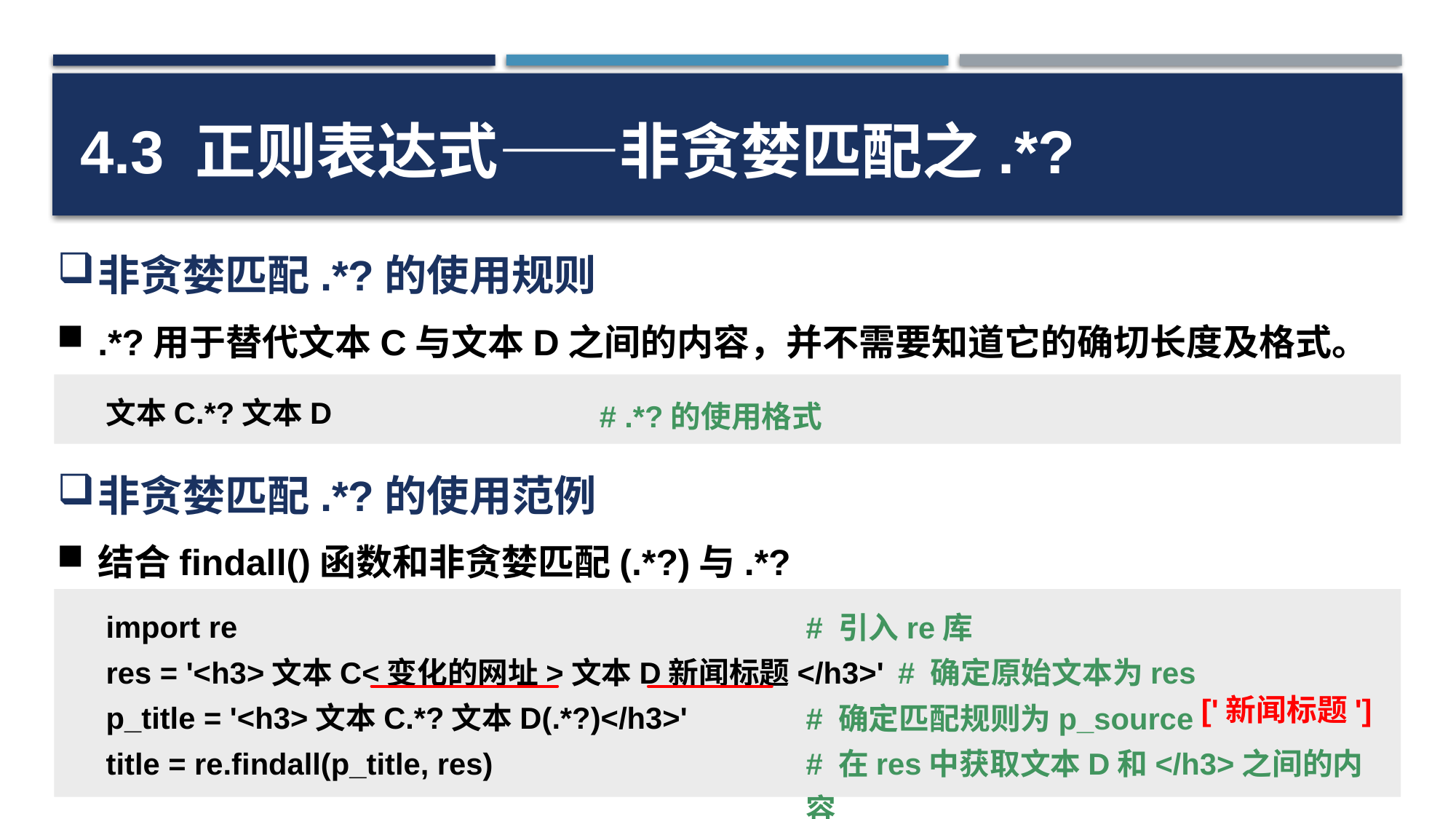

4.3 正则表达式——非贪婪匹配之.*?
非贪婪匹配.*?的使用规则
.*?用于替代文本C与文本D之间的内容，并不需要知道它的确切长度及格式。

文本C.*?文本D
# .*?的使用格式
非贪婪匹配.*?的使用范例
结合findall()函数和非贪婪匹配(.*?)与.*?

import re
res = '<h3>文本C<变化的网址>文本D新闻标题</h3>'
p_title = '<h3>文本C.*?文本D(.*?)</h3>'
title = re.findall(p_title, res)
# 引入re库
           # 确定原始文本为res
# 确定匹配规则为p_source
# 在res中获取文本D和</h3>之间的内容
['新闻标题']
41